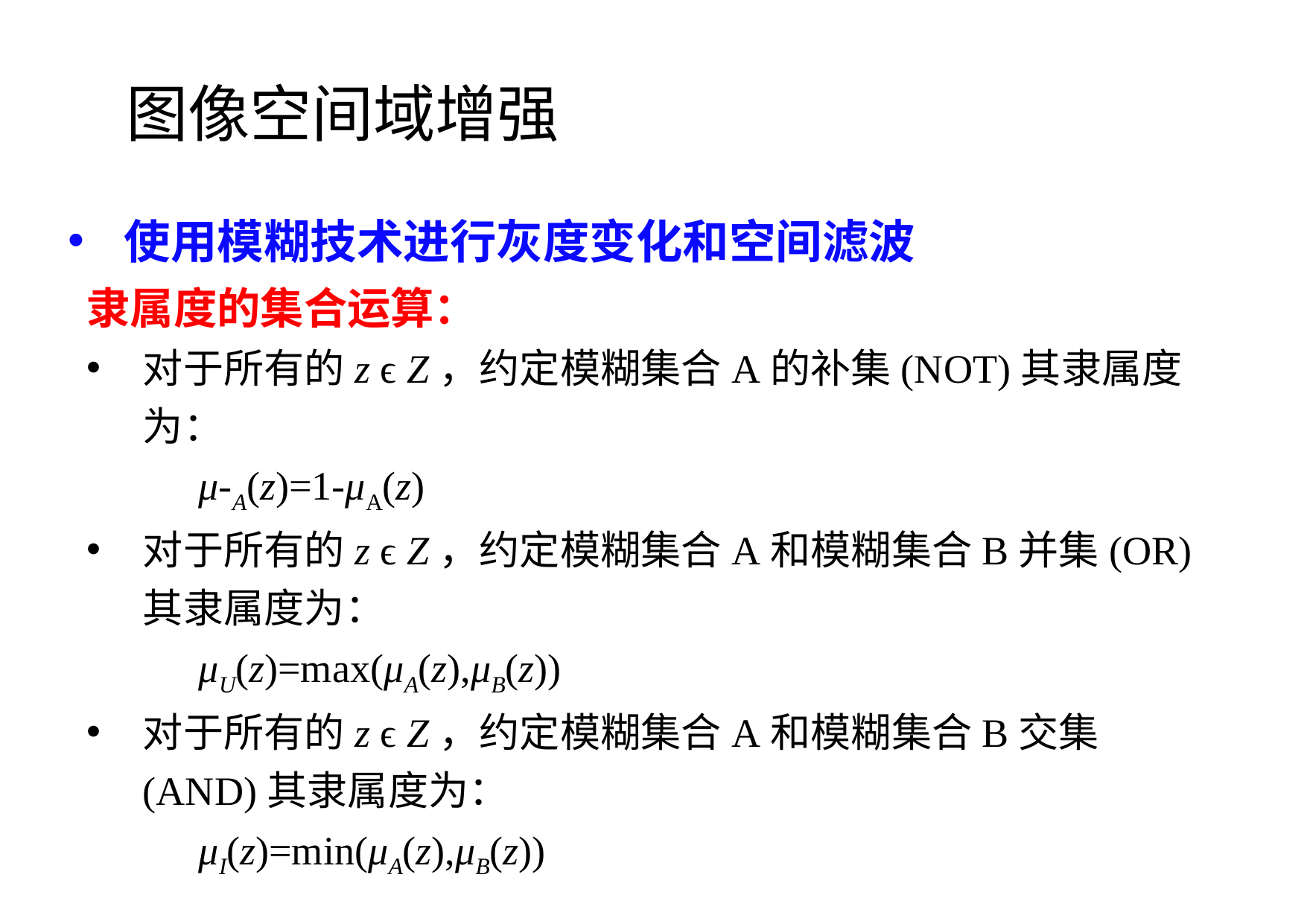

图像空间域增强
使用模糊技术进行灰度变化和空间滤波
隶属度的集合运算：
对于所有的z ϵ Z，约定模糊集合A的补集(NOT)其隶属度为：
	μ-A(z)=1-μA(z)
对于所有的z ϵ Z，约定模糊集合A和模糊集合B并集(OR)其隶属度为：
	μU(z)=max(μA(z),μB(z))
对于所有的z ϵ Z，约定模糊集合A和模糊集合B交集(AND)其隶属度为：
	μI(z)=min(μA(z),μB(z))